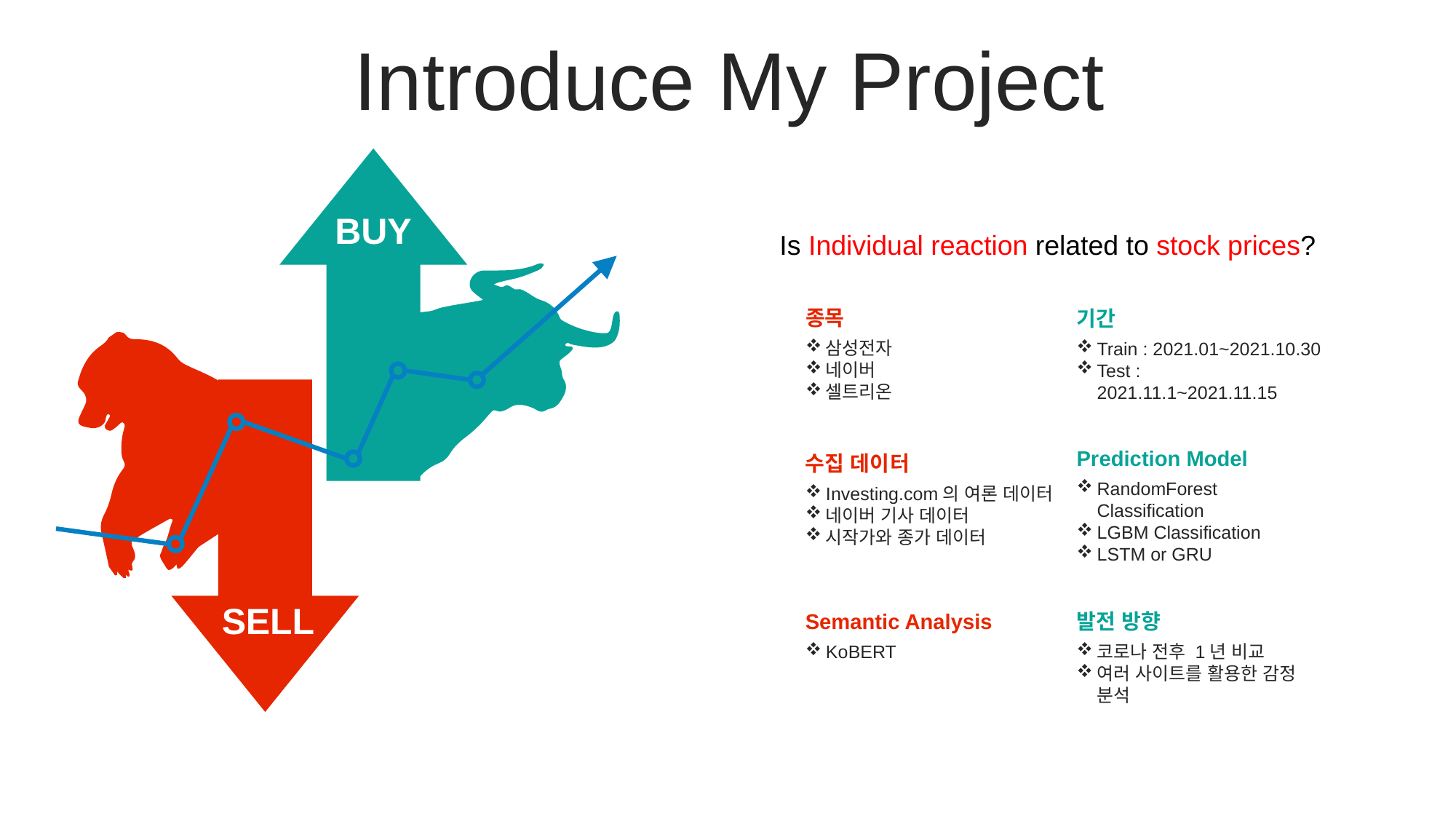

Introduce My Project

BUY

SELL
Is Individual reaction related to stock prices?
종목
기간
삼성전자
네이버
셀트리온
Train : 2021.01~2021.10.30
Test : 2021.11.1~2021.11.15
Prediction Model
수집 데이터
RandomForest Classification
LGBM Classification
LSTM or GRU
Investing.com의 여론 데이터
네이버 기사 데이터
시작가와 종가 데이터
Semantic Analysis
발전 방향
KoBERT
코로나 전후 1년 비교
여러 사이트를 활용한 감정 분석